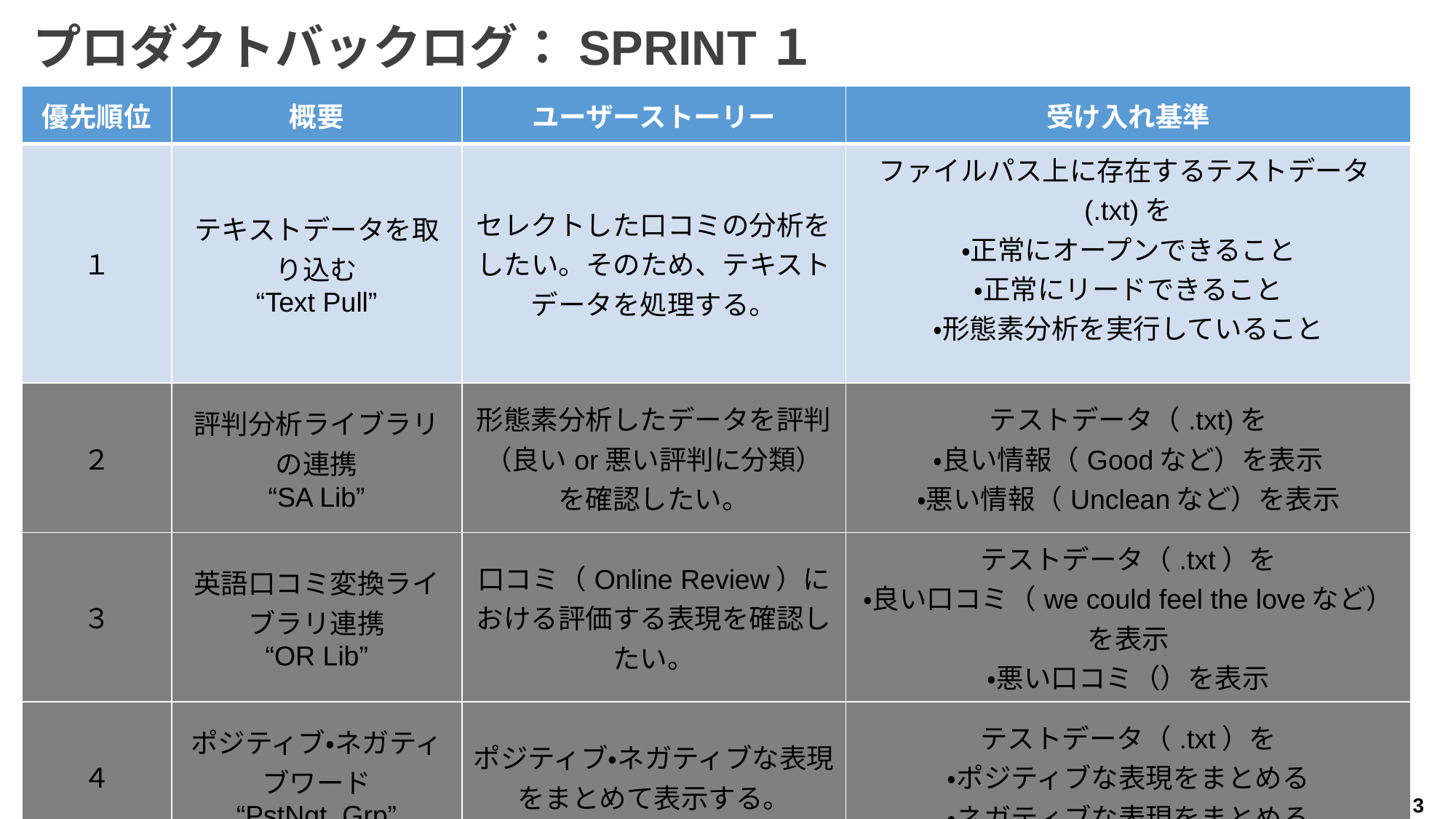

# プロダクトバックログ：SPRINT１
| 優先順位 | 概要 | ユーザーストーリー | 受け入れ基準 |
| --- | --- | --- | --- |
| １ | テキストデータを取り込む “Text Pull” | セレクトした口コミの分析をしたい。そのため、テキストデータを処理する。 | ファイルパス上に存在するテストデータ(.txt)を ・正常にオープンできること ・正常にリードできること ・形態素分析を実行していること |
| ２ | 評判分析ライブラリの連携 “SA Lib” | 形態素分析したデータを評判（良いor悪い評判に分類）を確認したい。 | テストデータ（.txt)を ・良い情報（Goodなど）を表示 ・悪い情報（Uncleanなど）を表示 |
| ３ | 英語口コミ変換ライブラリ連携 “OR Lib” | 口コミ（Online Review）における評価する表現を確認したい。 | テストデータ（.txt）を ・良い口コミ（we could feel the loveなど）を表示 ・悪い口コミ（）を表示 |
| ４ | ポジティブ・ネガティブワード “PstNgt\_Grp” | ポジティブ・ネガティブな表現をまとめて表示する。 | テストデータ（.txt）を ・ポジティブな表現をまとめる ・ネガティブな表現をまとめる |